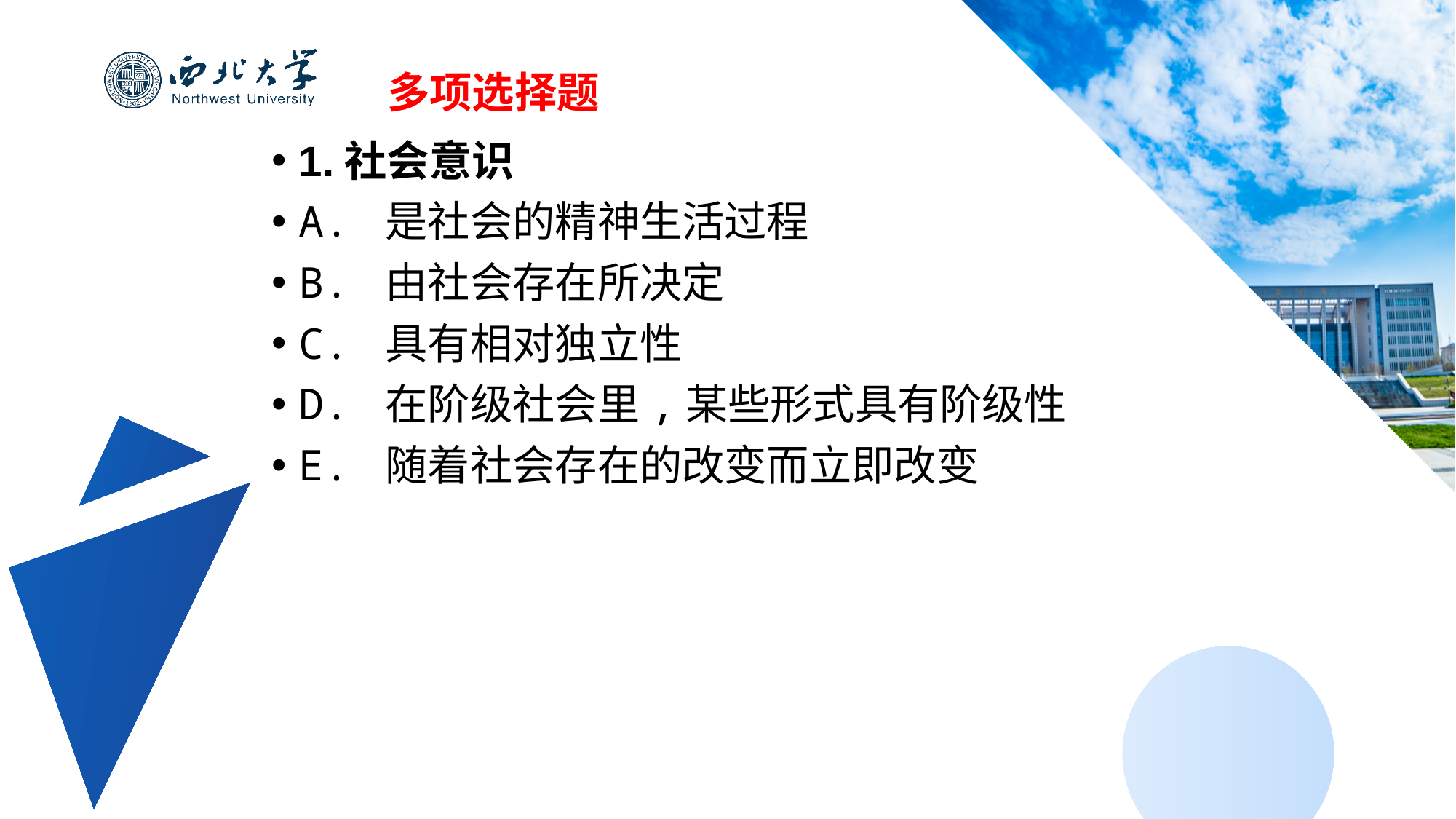

多项选择题
1.社会意识
A. 是社会的精神生活过程
B. 由社会存在所决定
C. 具有相对独立性
D. 在阶级社会里,某些形式具有阶级性
E. 随着社会存在的改变而立即改变